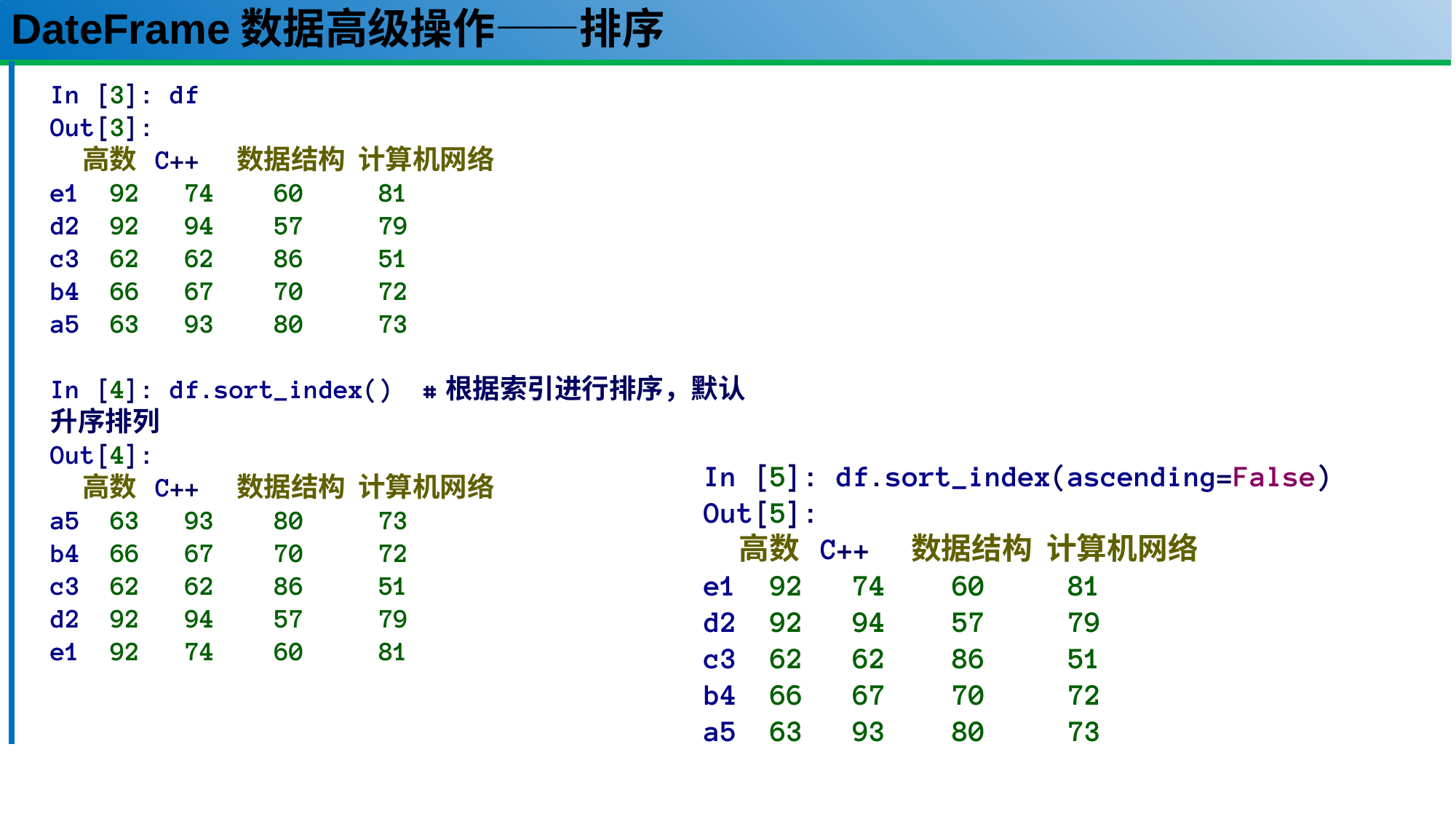

# DateFrame数据高级操作——排序
In [3]: df
Out[3]:
    高数  C++  数据结构  计算机网络
e1  92   74    60     81
d2  92   94    57     79
c3  62   62    86     51
b4  66   67    70     72
a5  63   93    80     73

In [4]: df.sort_index()  #根据索引进行排序，默认升序排列
Out[4]:
    高数  C++  数据结构  计算机网络
a5  63   93    80     73
b4  66   67    70     72
c3  62   62    86     51
d2  92   94    57     79
e1  92   74    60     81

In [5]: df.sort_index(ascending=False)
Out[5]:
    高数  C++  数据结构  计算机网络
e1  92   74    60     81
d2  92   94    57     79
c3  62   62    86     51
b4  66   67    70     72
a5  63   93    80     73